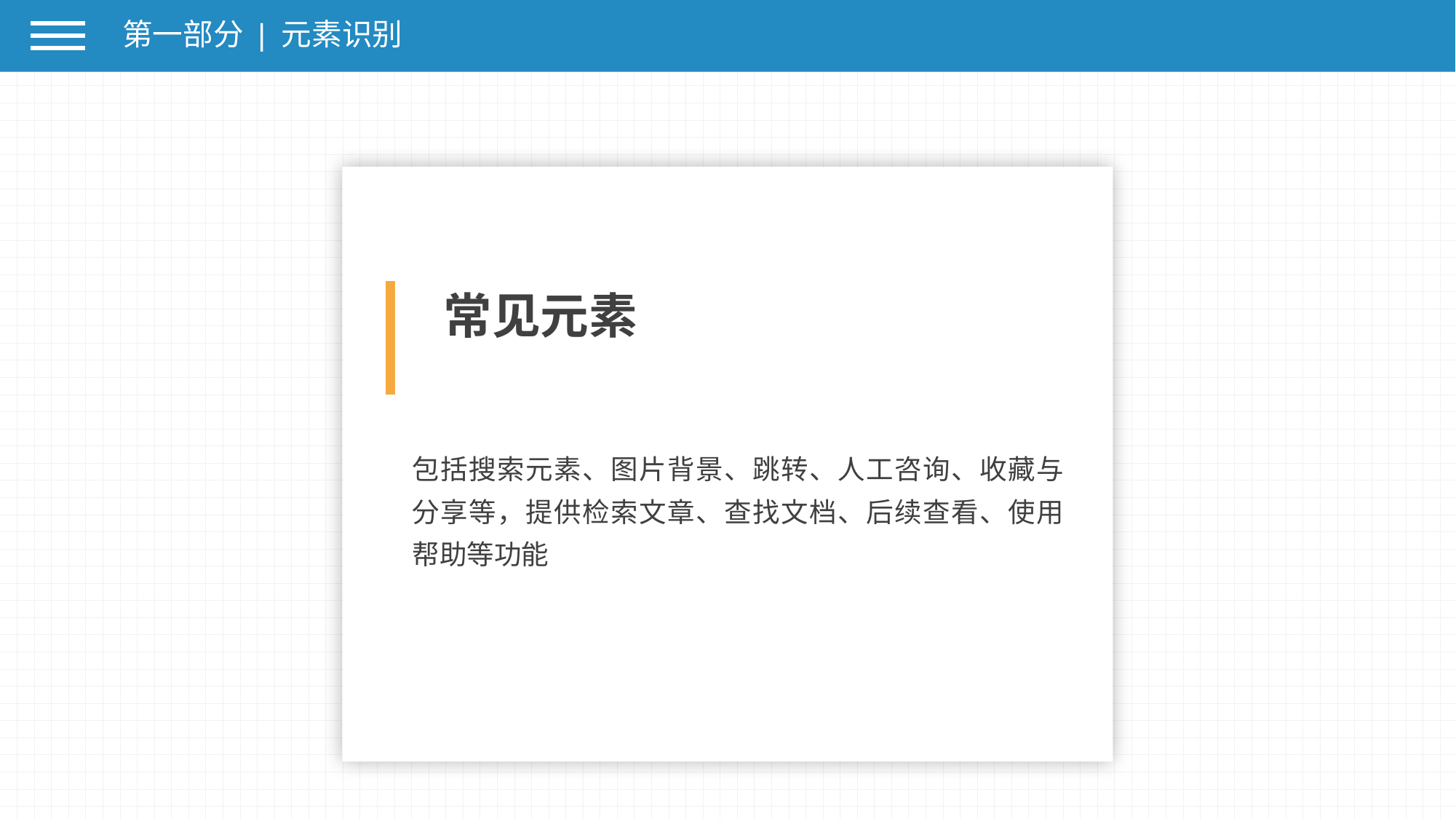

第一部分 | 元素识别

常见元素
包括搜索元素、图片背景、跳转、人工咨询、收藏与分享等，提供检索文章、查找文档、后续查看、使用帮助等功能